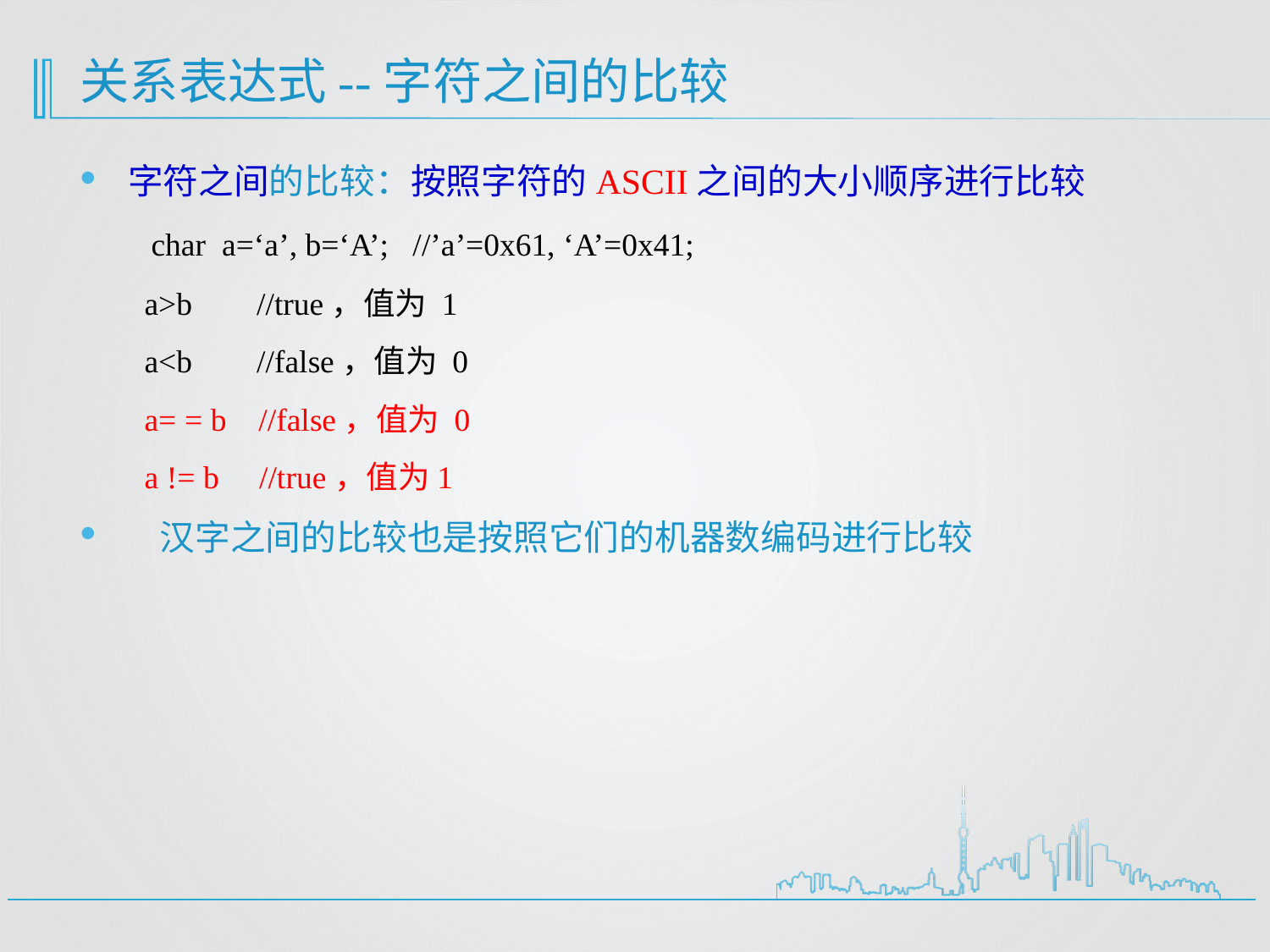

# 关系表达式--字符之间的比较
字符之间的比较：按照字符的ASCII之间的大小顺序进行比较
        char  a=‘a’, b=‘A’;   //’a’=0x61, ‘A’=0x41;
        a>b        //true，值为 1
        a<b        //false，值为 0
        a= = b    //false，值为 0
        a != b     //true，值为1
   汉字之间的比较也是按照它们的机器数编码进行比较